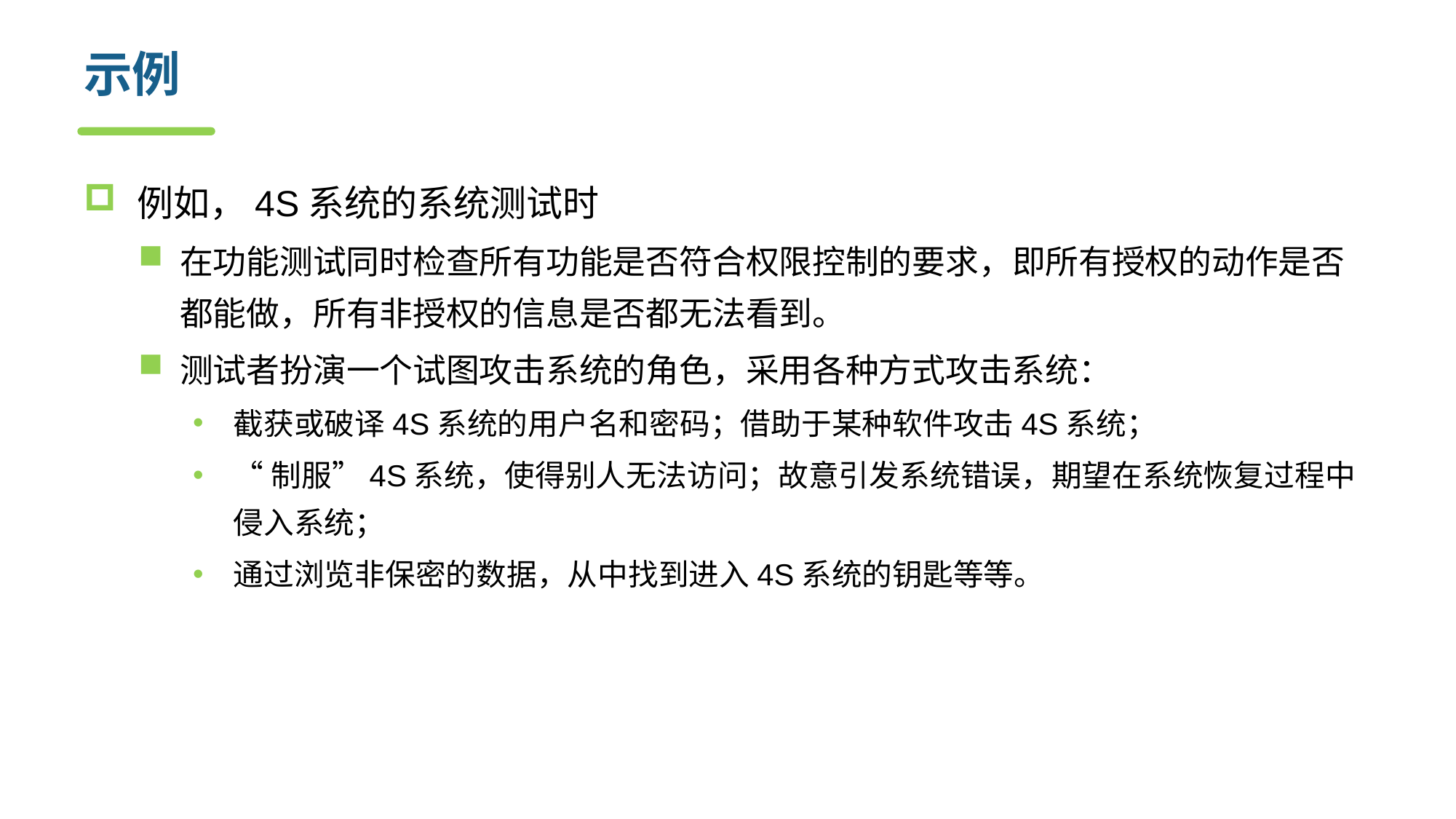

# 示例
例如，4S系统的系统测试时
在功能测试同时检查所有功能是否符合权限控制的要求，即所有授权的动作是否都能做，所有非授权的信息是否都无法看到。
测试者扮演一个试图攻击系统的角色，采用各种方式攻击系统：
截获或破译4S系统的用户名和密码；借助于某种软件攻击4S系统；
“制服”4S系统，使得别人无法访问；故意引发系统错误，期望在系统恢复过程中侵入系统；
通过浏览非保密的数据，从中找到进入4S系统的钥匙等等。

77